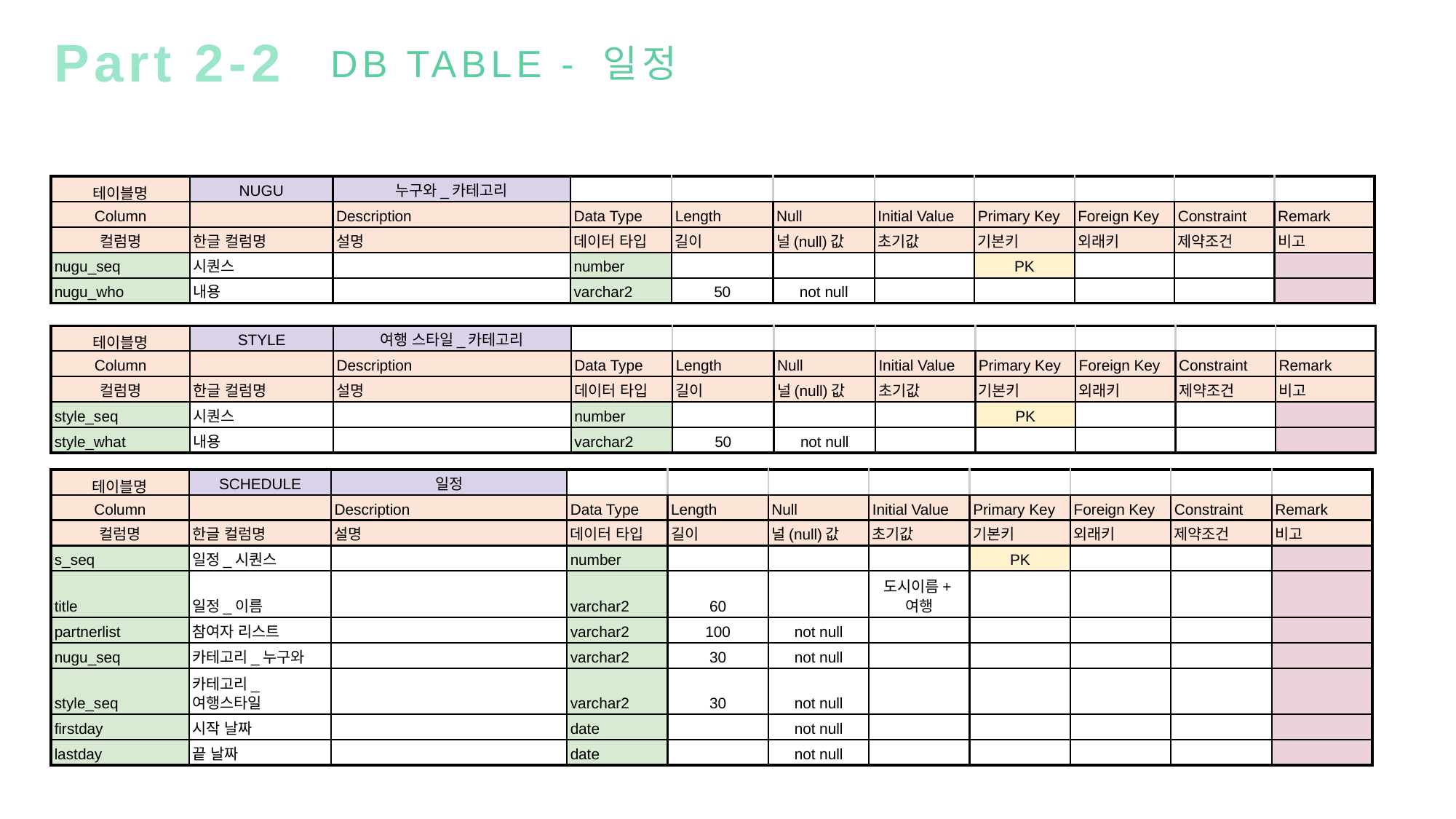

Part 2-2
DB TABLE - 일정
| 테이블명 | NUGU | 누구와\_카테고리 |  |  |  |  |  |  |  |  |
| --- | --- | --- | --- | --- | --- | --- | --- | --- | --- | --- |
| Column |  | Description | Data Type | Length | Null | Initial Value | Primary Key | Foreign Key | Constraint | Remark |
| 컬럼명 | 한글 컬럼명 | 설명 | 데이터 타입 | 길이 | 널(null)값 | 초기값 | 기본키 | 외래키 | 제약조건 | 비고 |
| nugu\_seq | 시퀀스 |  | number |  |  |  | PK |  |  |  |
| nugu\_who | 내용 |  | varchar2 | 50 | not null |  |  |  |  |  |
| 테이블명 | STYLE | 여행 스타일\_카테고리 |  |  |  |  |  |  |  |  |
| --- | --- | --- | --- | --- | --- | --- | --- | --- | --- | --- |
| Column |  | Description | Data Type | Length | Null | Initial Value | Primary Key | Foreign Key | Constraint | Remark |
| 컬럼명 | 한글 컬럼명 | 설명 | 데이터 타입 | 길이 | 널(null)값 | 초기값 | 기본키 | 외래키 | 제약조건 | 비고 |
| style\_seq | 시퀀스 |  | number |  |  |  | PK |  |  |  |
| style\_what | 내용 |  | varchar2 | 50 | not null |  |  |  |  |  |
| 테이블명 | SCHEDULE | 일정 |  |  |  |  |  |  |  |  |
| --- | --- | --- | --- | --- | --- | --- | --- | --- | --- | --- |
| Column |  | Description | Data Type | Length | Null | Initial Value | Primary Key | Foreign Key | Constraint | Remark |
| 컬럼명 | 한글 컬럼명 | 설명 | 데이터 타입 | 길이 | 널(null)값 | 초기값 | 기본키 | 외래키 | 제약조건 | 비고 |
| s\_seq | 일정\_시퀀스 |  | number |  |  |  | PK |  |  |  |
| title | 일정\_이름 |  | varchar2 | 60 |  | 도시이름+여행 |  |  |  |  |
| partnerlist | 참여자 리스트 |  | varchar2 | 100 | not null |  |  |  |  |  |
| nugu\_seq | 카테고리\_누구와 |  | varchar2 | 30 | not null |  |  |  |  |  |
| style\_seq | 카테고리\_여행스타일 |  | varchar2 | 30 | not null |  |  |  |  |  |
| firstday | 시작 날짜 |  | date |  | not null |  |  |  |  |  |
| lastday | 끝 날짜 |  | date |  | not null |  |  |  |  |  |